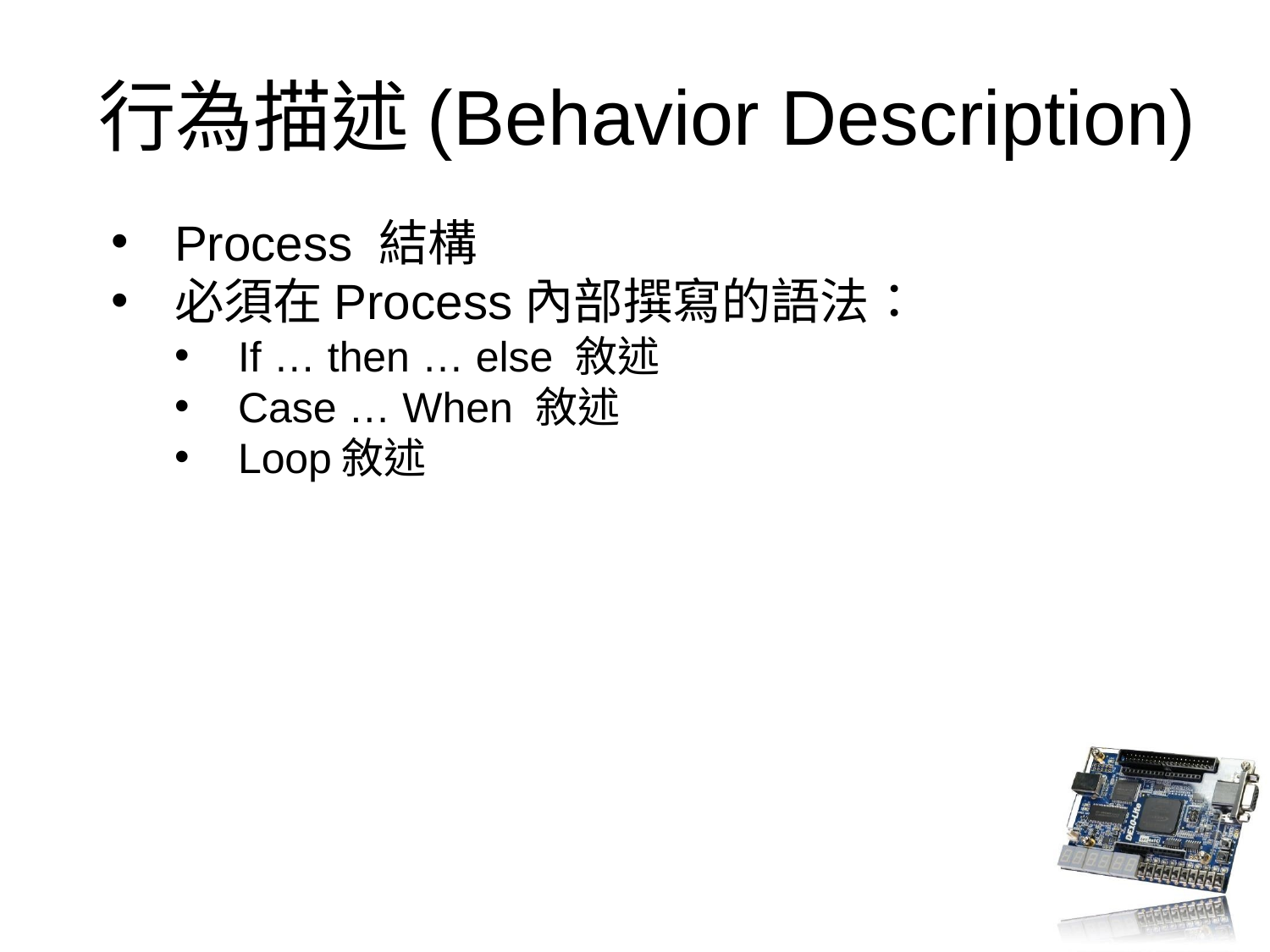

# 行為描述(Behavior Description)
Process 結構
必須在Process內部撰寫的語法：
If … then … else 敘述
Case … When 敘述
Loop敘述